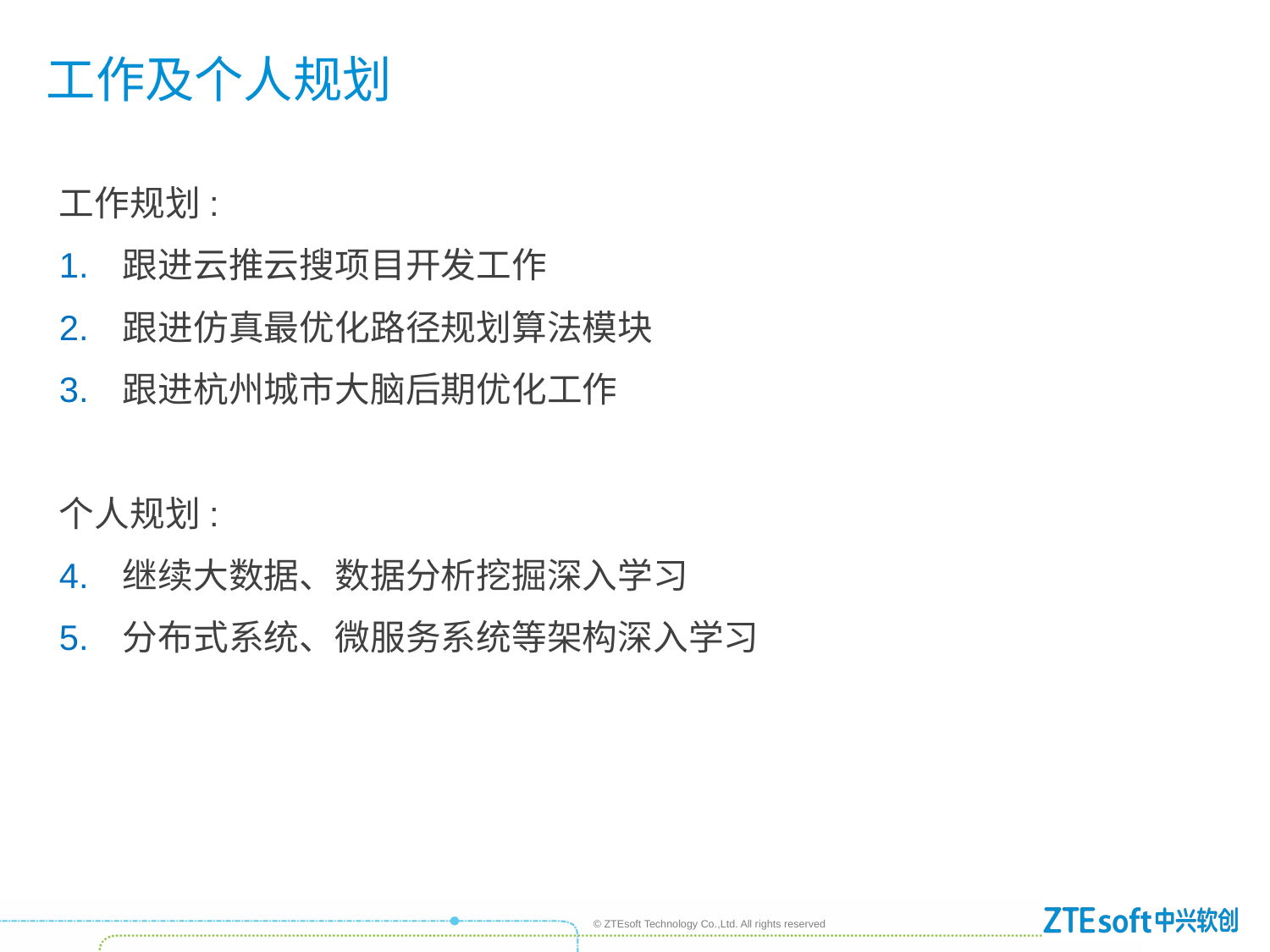

# 工作及个人规划
工作规划:
跟进云推云搜项目开发工作
跟进仿真最优化路径规划算法模块
跟进杭州城市大脑后期优化工作

个人规划:
继续大数据、数据分析挖掘深入学习
分布式系统、微服务系统等架构深入学习